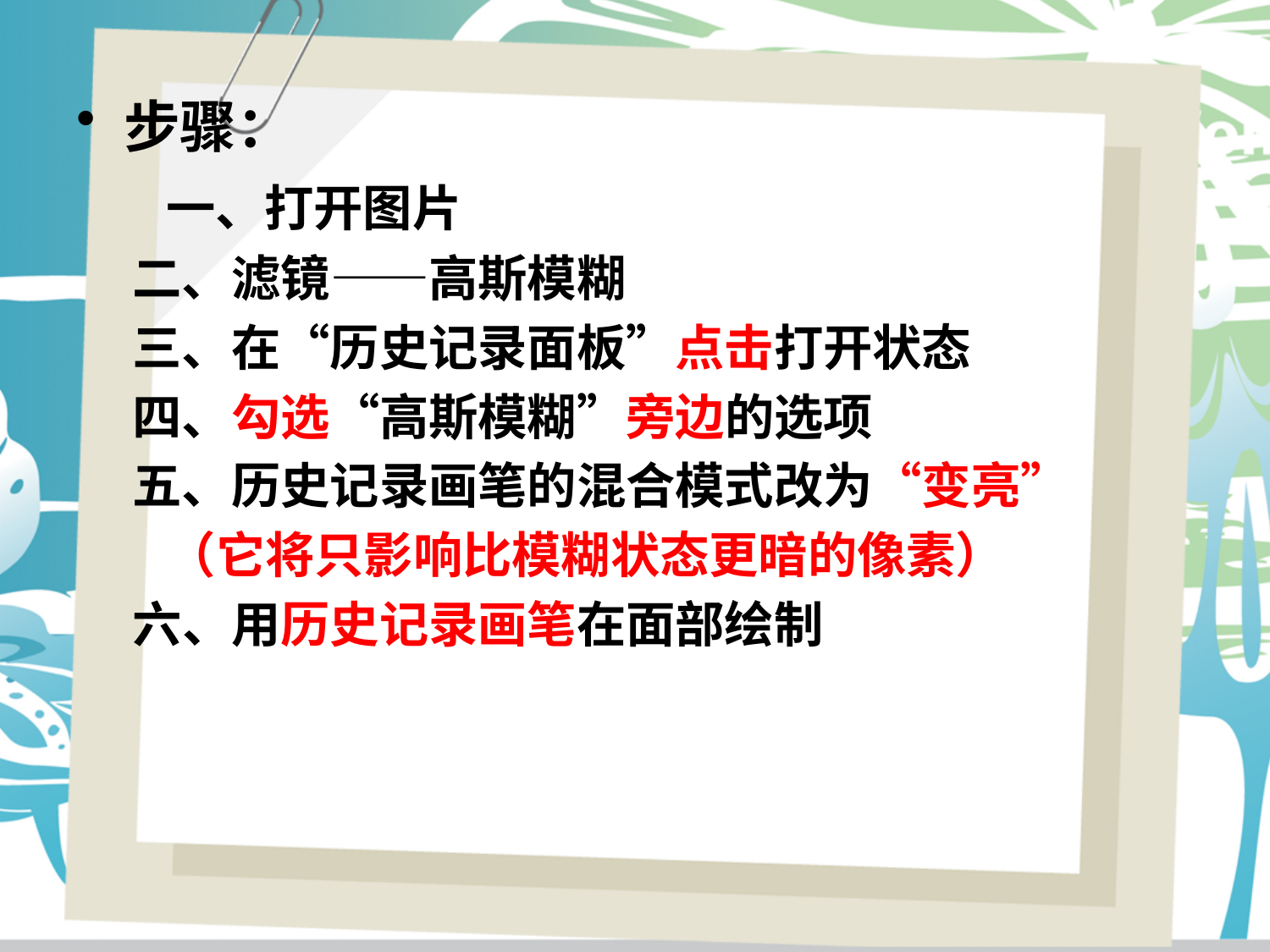

步骤：
      一、打开图片
    二、滤镜——高斯模糊
    三、在“历史记录面板”点击打开状态
    四、勾选“高斯模糊”旁边的选项
    五、历史记录画笔的混合模式改为“变亮”
       （它将只影响比模糊状态更暗的像素）
    六、用历史记录画笔在面部绘制